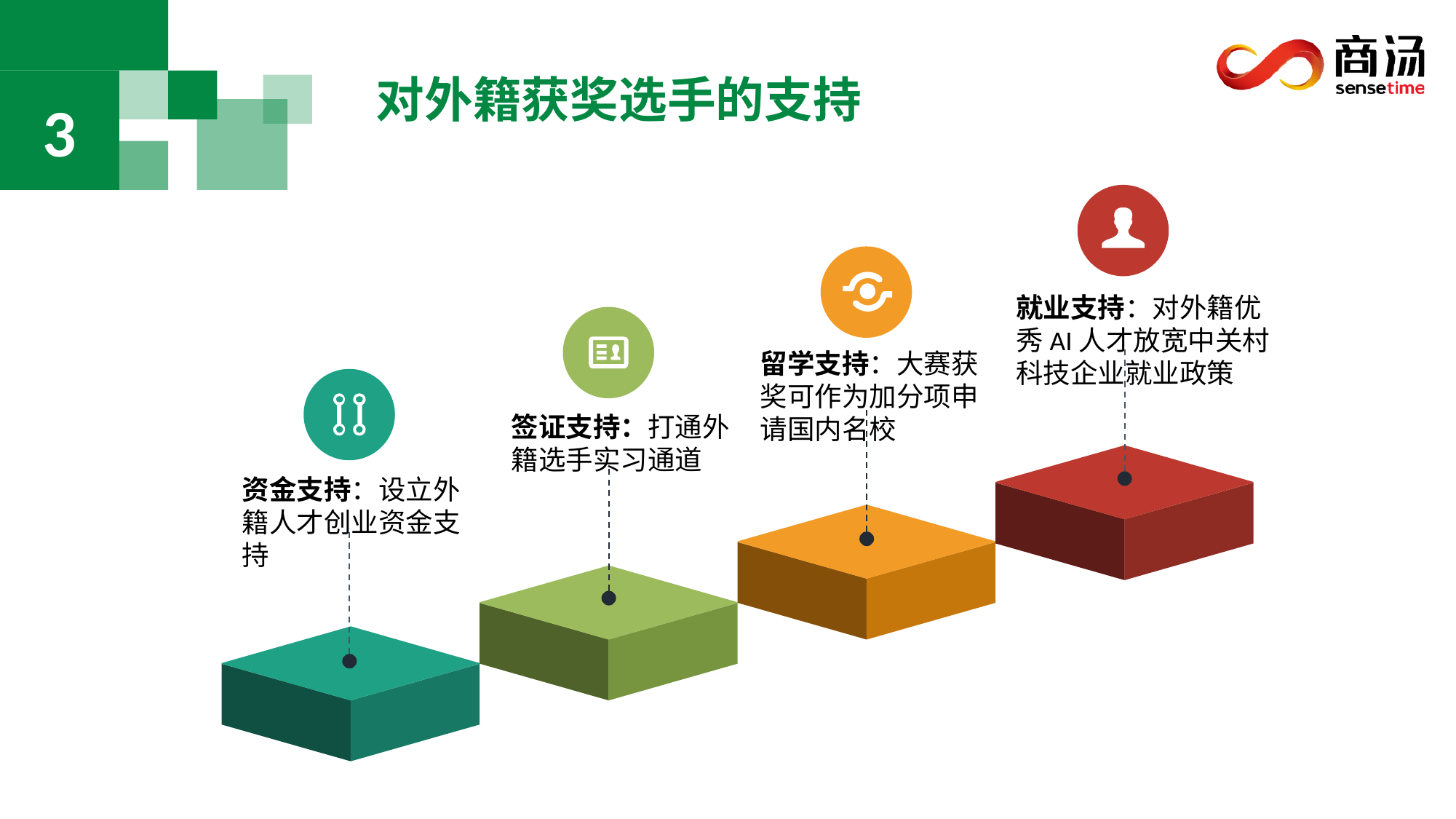

3
对外籍获奖选手的支持

就业支持：对外籍优秀AI人才放宽中关村科技企业就业政策

留学支持：大赛获奖可作为加分项申请国内名校

签证支持：打通外籍选手实习通道

资金支持：设立外籍人才创业资金支持